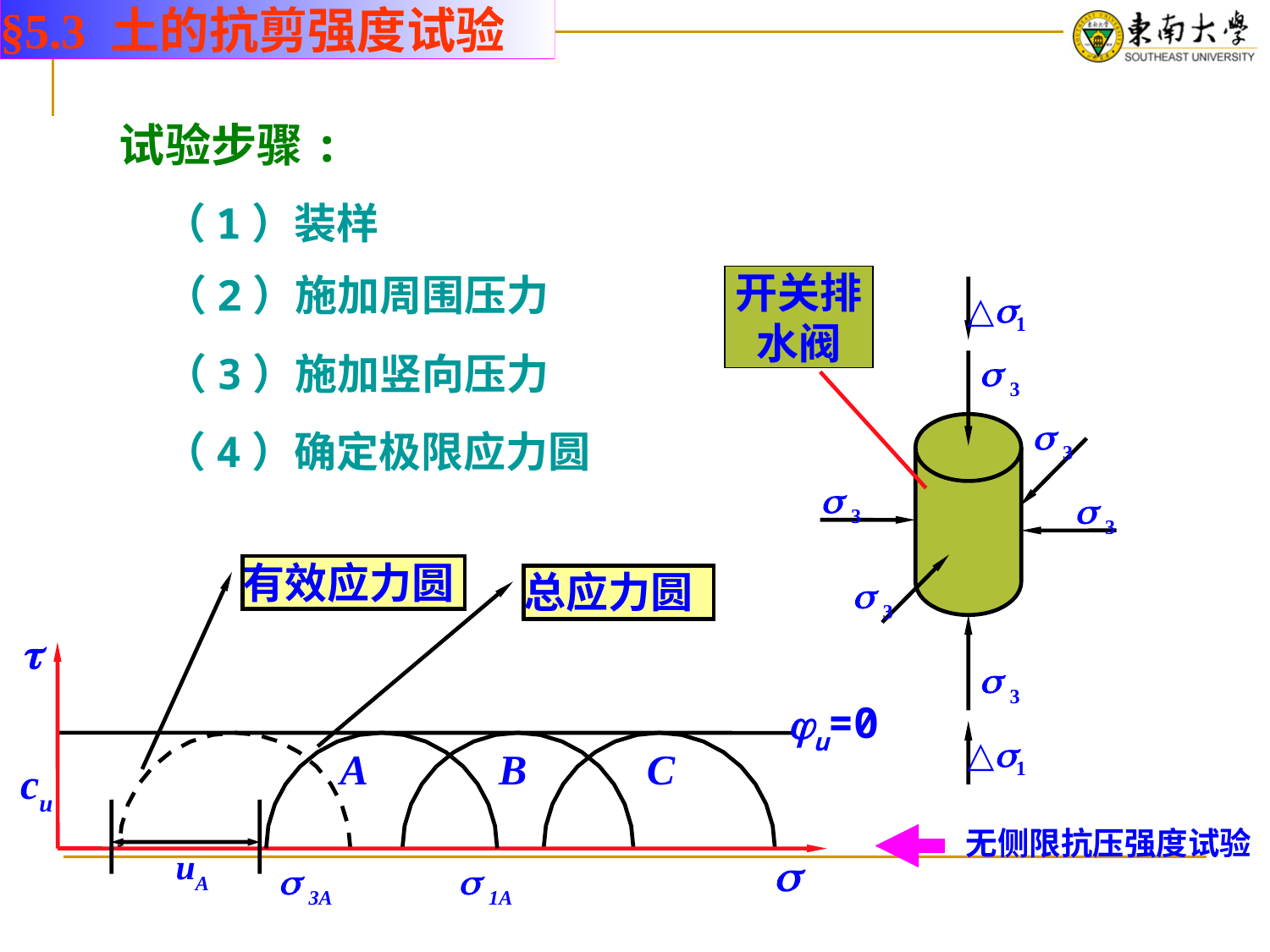

§5.3 土的抗剪强度试验
试验步骤:
（1）装样
（2）施加周围压力
开关排水阀

△σ1

△σ1

σ 3

σ 3

σ 3
σ 3

σ 3

σ 3

（3）施加竖向压力
（4）确定极限应力圆
有效应力圆
总应力圆
τ

σ
ϕu=0

A
σ 3A
σ 1A

B

C
cu

uA
无侧限抗压强度试验